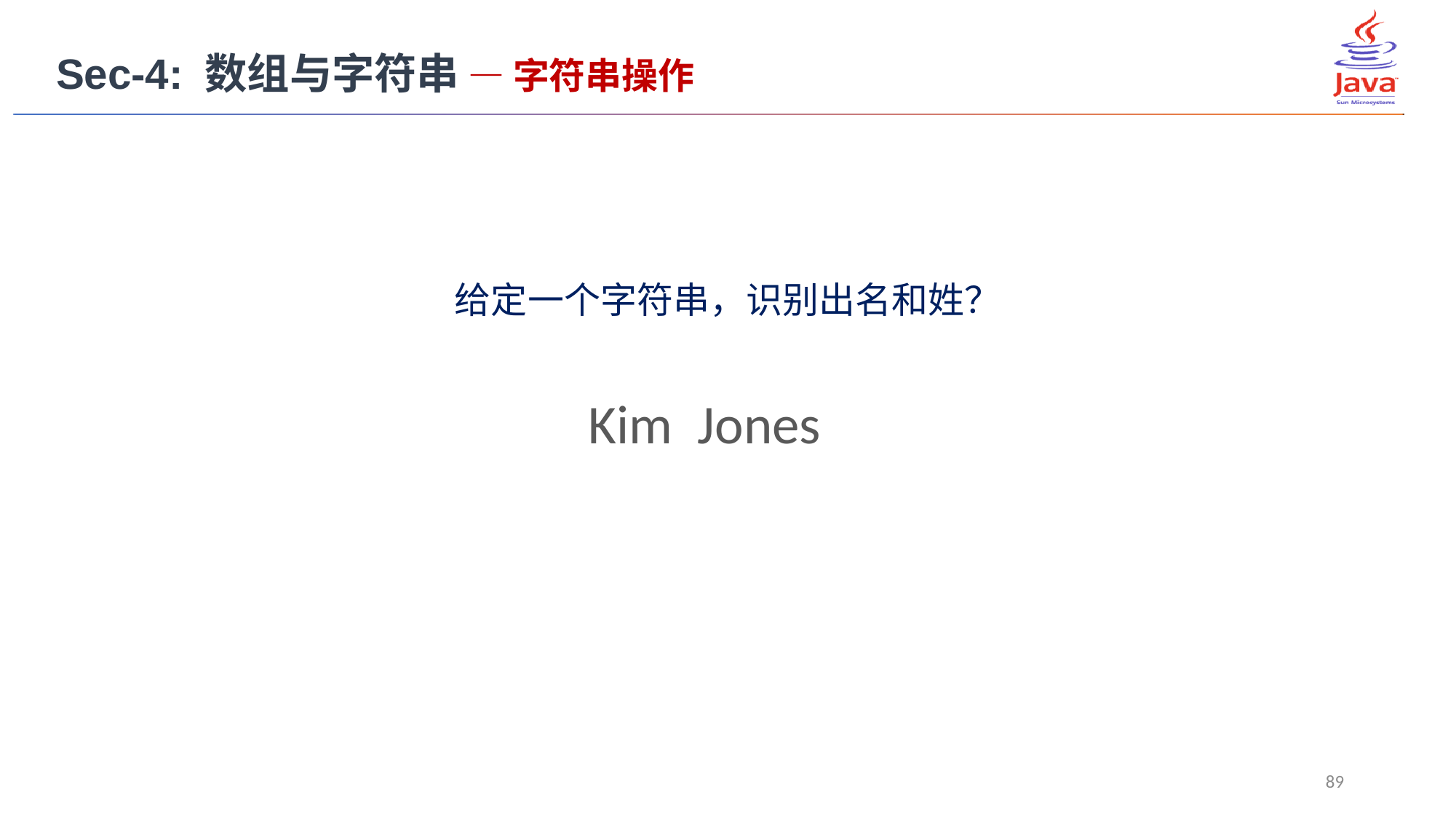

Sec-4: 数组与字符串 — 字符串操作
给定一个字符串，识别出名和姓？
Kim  Jones
89